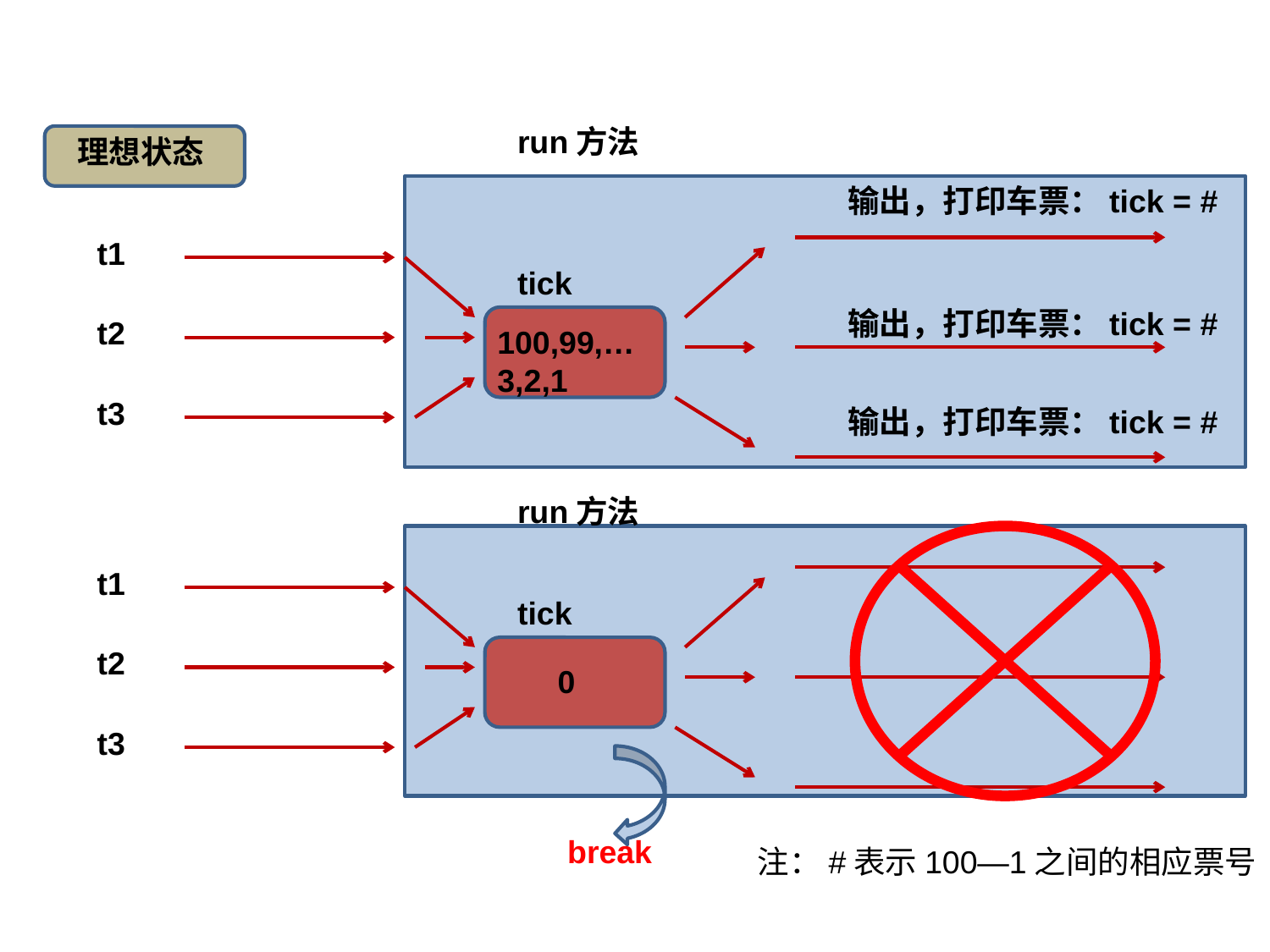

run方法

理想状态
输出，打印车票：tick = #

t1
tick
输出，打印车票：tick = #
t2

100,99,…3,2,1
t3
输出，打印车票：tick = #
run方法

t1
tick
t2

0
t3

break
注：#表示100—1之间的相应票号